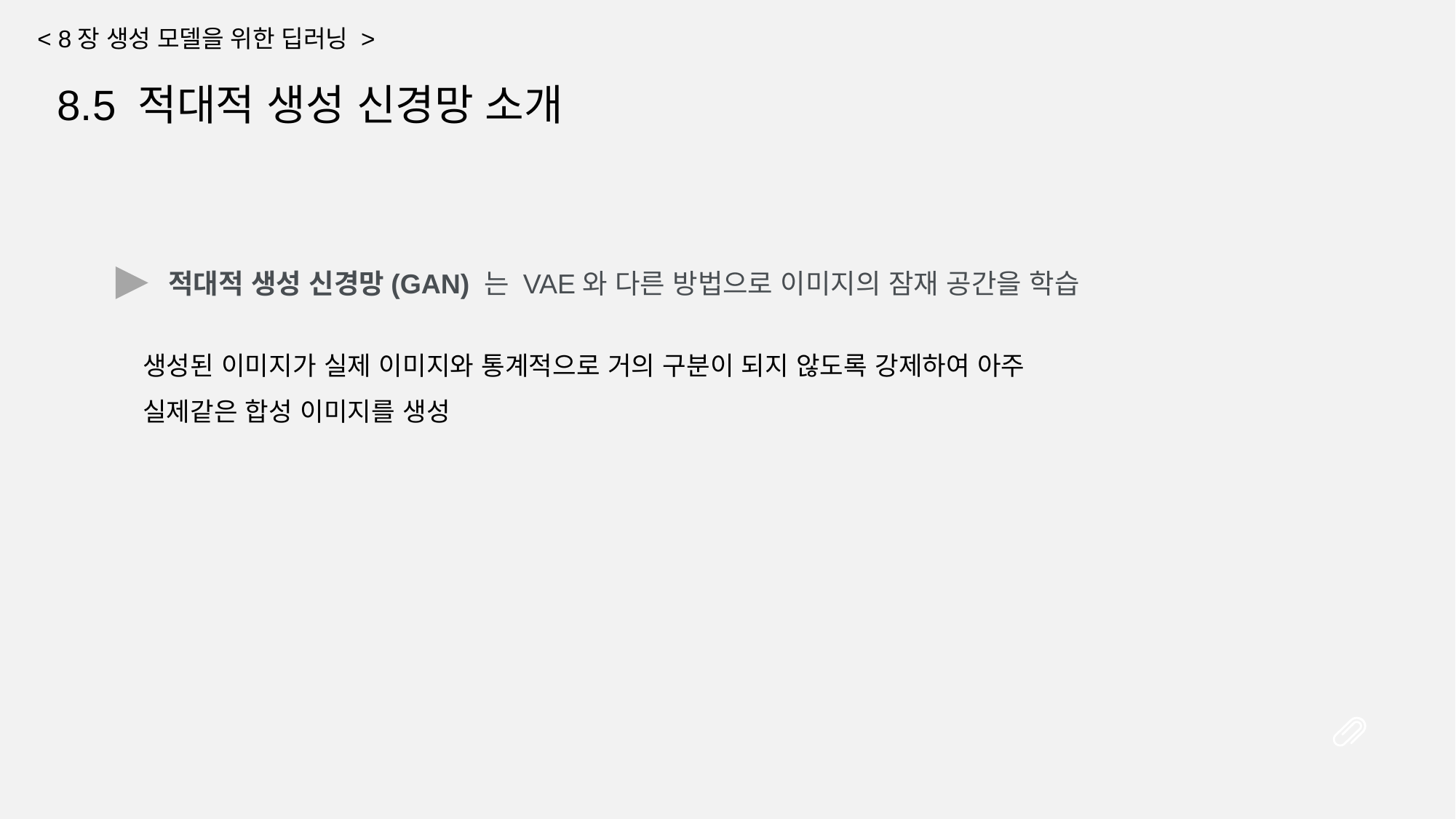

< 8장 생성 모델을 위한 딥러닝 >
8.5 적대적 생성 신경망 소개
적대적 생성 신경망(GAN) 는 VAE와 다른 방법으로 이미지의 잠재 공간을 학습

생성된 이미지가 실제 이미지와 통계적으로 거의 구분이 되지 않도록 강제하여 아주 실제같은 합성 이미지를 생성